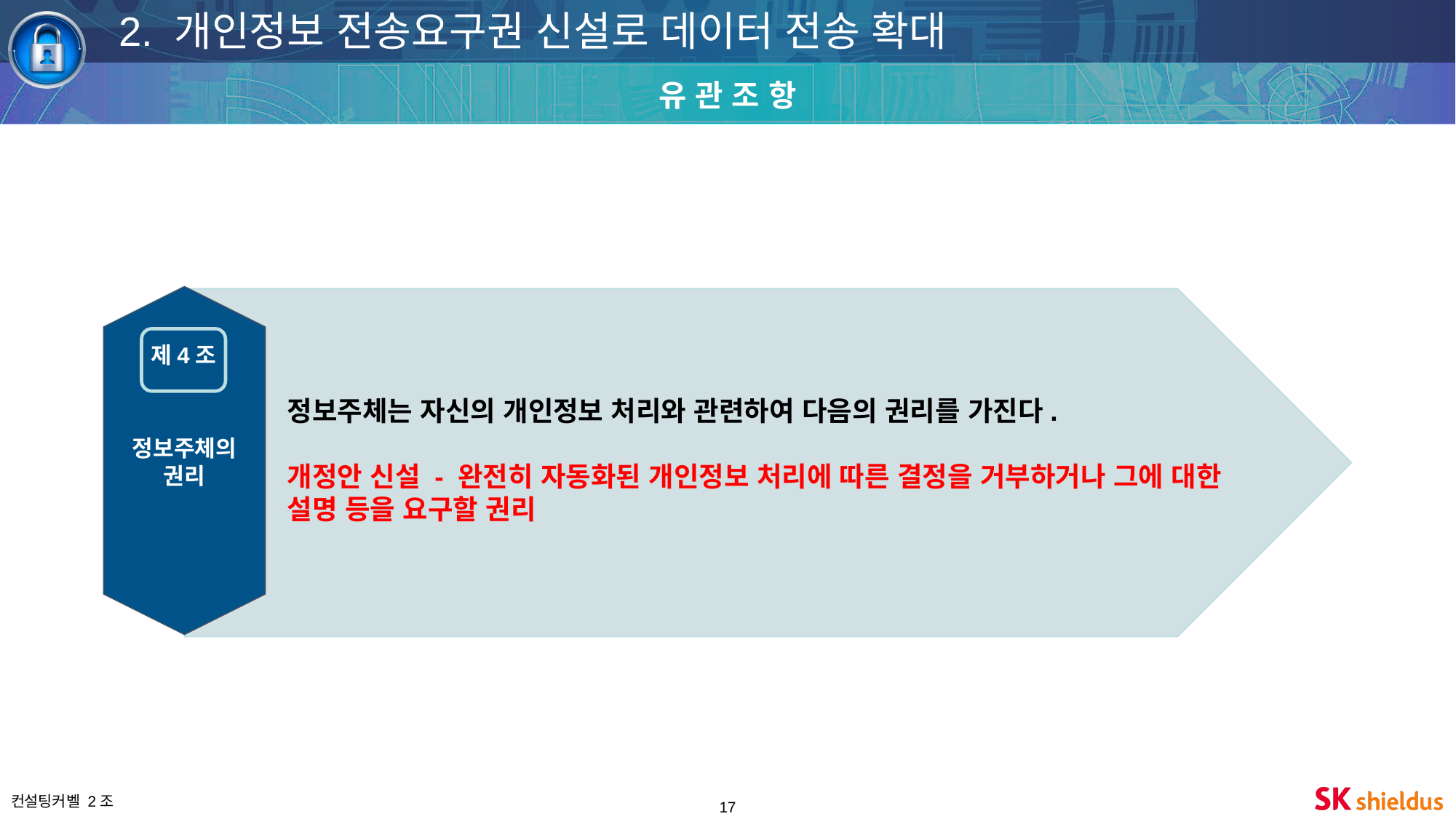

2. 개인정보 전송요구권 신설로 데이터 전송 확대

유 관 조 항

정보주체는 자신의 개인정보 처리와 관련하여 다음의 권리를 가진다.

개정안 신설 - 완전히 자동화된 개인정보 처리에 따른 결정을 거부하거나 그에 대한 설명 등을 요구할 권리

제4조

정보주체의
권리
17